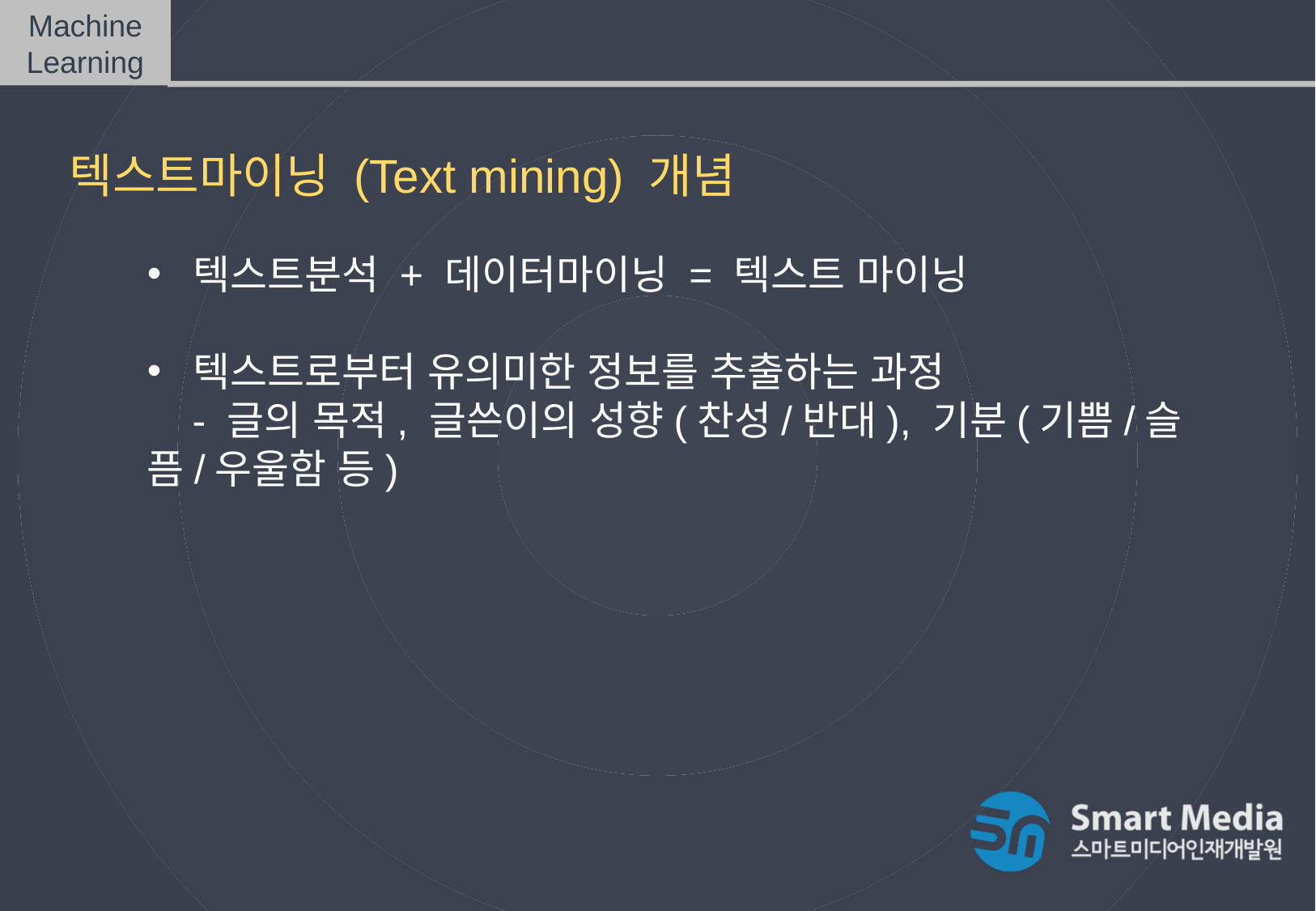

Machine Learning
텍스트마이닝(Text mining)

텍스트마이닝 (Text mining) 개념
텍스트분석 + 데이터마이닝 = 텍스트 마이닝

텍스트로부터 유의미한 정보를 추출하는 과정
    - 글의 목적, 글쓴이의 성향(찬성/반대), 기분(기쁨/슬픔/우울함 등)